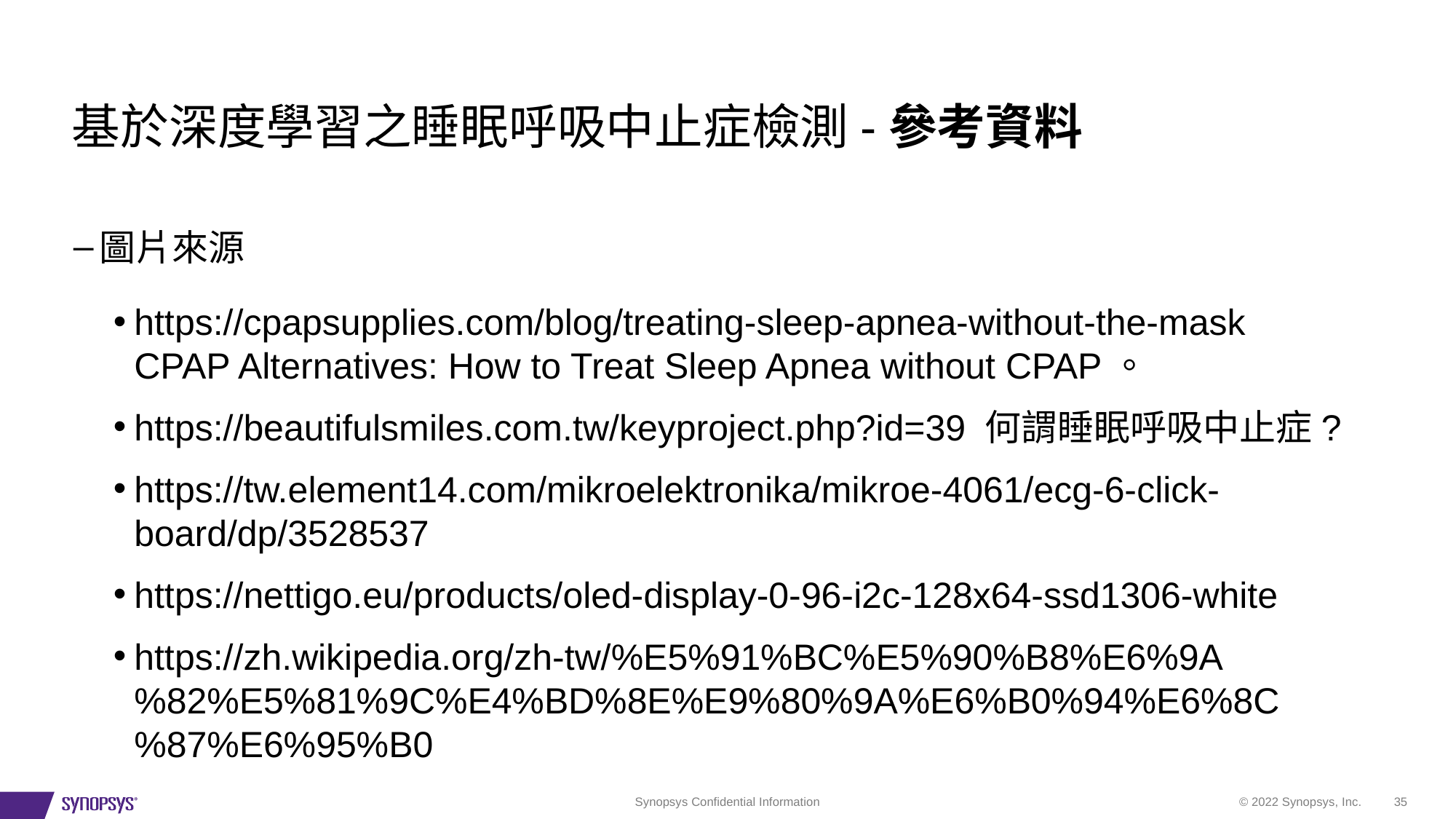

基於深度學習之睡眠呼吸中止症檢測-參考資料
圖片來源
https://cpapsupplies.com/blog/treating-sleep-apnea-without-the-mask CPAP Alternatives: How to Treat Sleep Apnea without CPAP。
https://beautifulsmiles.com.tw/keyproject.php?id=39 何謂睡眠呼吸中止症?
https://tw.element14.com/mikroelektronika/mikroe-4061/ecg-6-click-board/dp/3528537
https://nettigo.eu/products/oled-display-0-96-i2c-128x64-ssd1306-white
https://zh.wikipedia.org/zh-tw/%E5%91%BC%E5%90%B8%E6%9A%82%E5%81%9C%E4%BD%8E%E9%80%9A%E6%B0%94%E6%8C%87%E6%95%B0